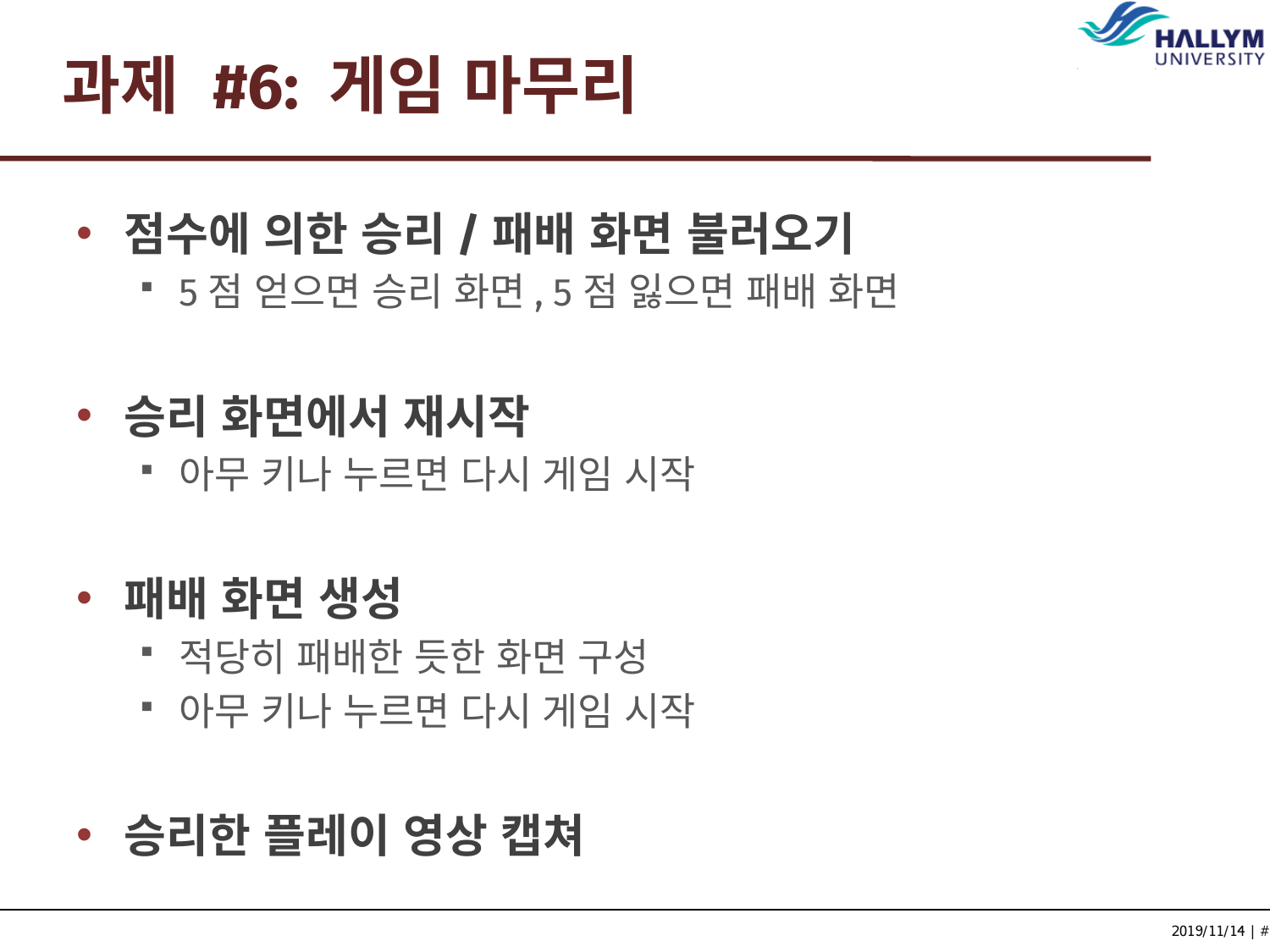

# 과제 #6: 게임 마무리
점수에 의한 승리/패배 화면 불러오기
5점 얻으면 승리 화면, 5점 잃으면 패배 화면

승리 화면에서 재시작
아무 키나 누르면 다시 게임 시작

패배 화면 생성
적당히 패배한 듯한 화면 구성
아무 키나 누르면 다시 게임 시작

승리한 플레이 영상 캡쳐